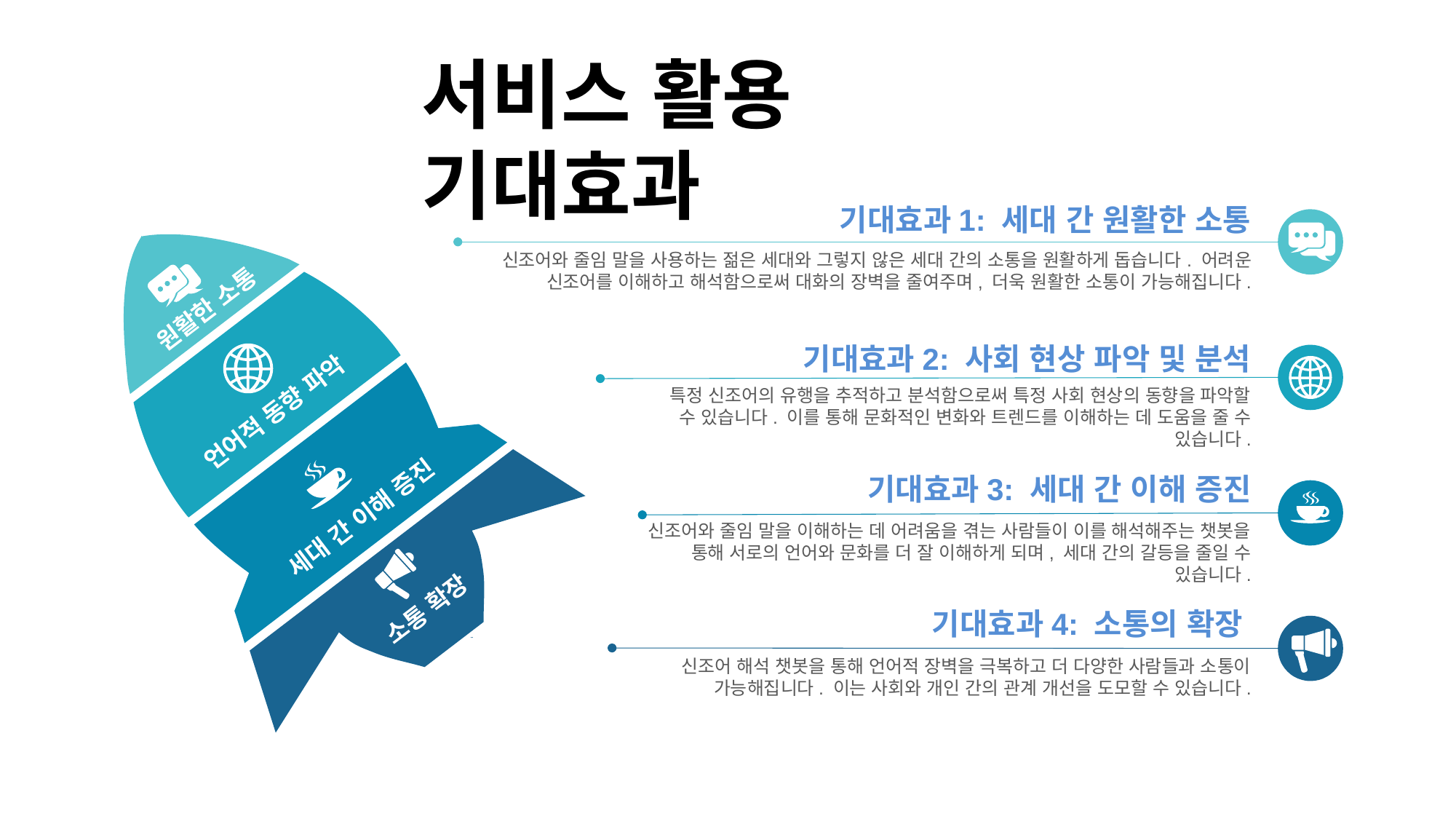

서비스 활용 기대효과
기대효과1: 세대 간 원활한 소통

신조어와 줄임 말을 사용하는 젊은 세대와 그렇지 않은 세대 간의 소통을 원활하게 돕습니다. 어려운 신조어를 이해하고 해석함으로써 대화의 장벽을 줄여주며, 더욱 원활한 소통이 가능해집니다.

원활한 소통
언어적 동향 파악
세대 간 이해 증진
소통 확장

기대효과2: 사회 현상 파악 및 분석

특정 신조어의 유행을 추적하고 분석함으로써 특정 사회 현상의 동향을 파악할 수 있습니다. 이를 통해 문화적인 변화와 트렌드를 이해하는 데 도움을 줄 수 있습니다.

기대효과3: 세대 간 이해 증진

신조어와 줄임 말을 이해하는 데 어려움을 겪는 사람들이 이를 해석해주는 챗봇을 통해 서로의 언어와 문화를 더 잘 이해하게 되며, 세대 간의 갈등을 줄일 수 있습니다.

기대효과4: 소통의 확장

신조어 해석 챗봇을 통해 언어적 장벽을 극복하고 더 다양한 사람들과 소통이 가능해집니다. 이는 사회와 개인 간의 관계 개선을 도모할 수 있습니다.